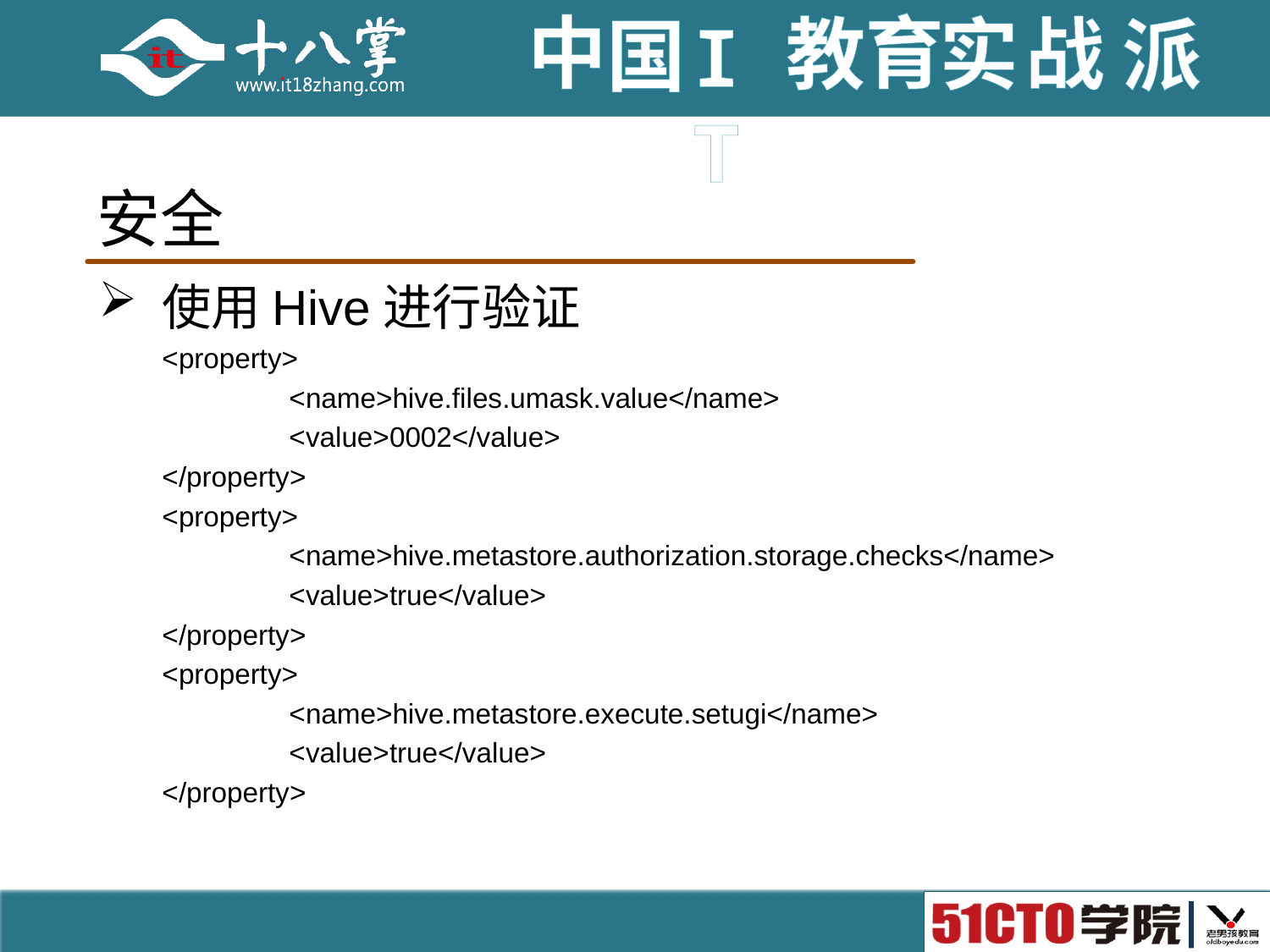

# 安全
使用Hive进行验证
<property>
	<name>hive.files.umask.value</name>
	<value>0002</value>
</property>
<property>
	<name>hive.metastore.authorization.storage.checks</name>
	<value>true</value>
</property>
<property>
	<name>hive.metastore.execute.setugi</name>
	<value>true</value>
</property>